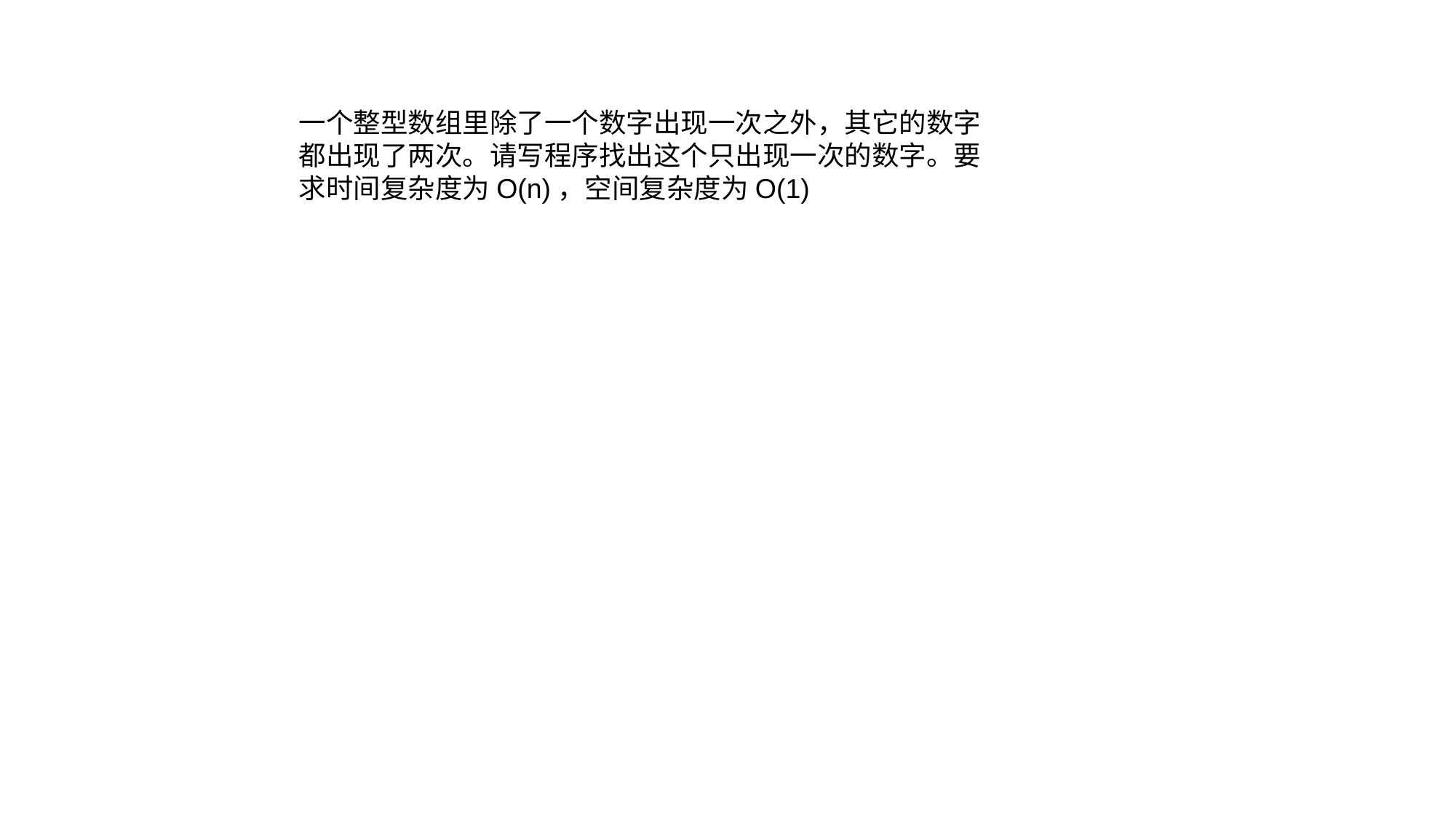

一个整型数组里除了一个数字出现一次之外，其它的数字都出现了两次。请写程序找出这个只出现一次的数字。要求时间复杂度为O(n)，空间复杂度为O(1)